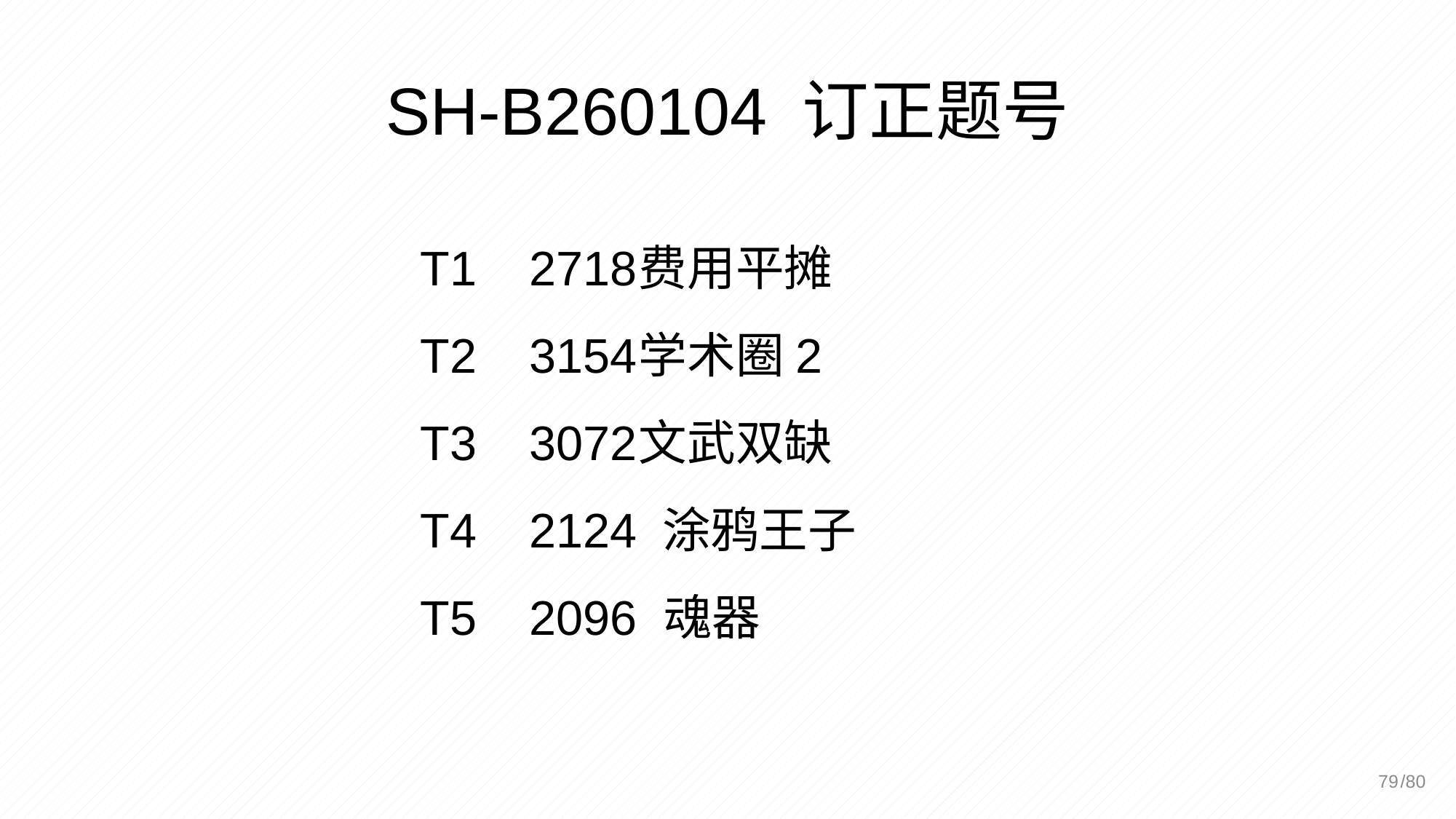

SH-B260104 订正题号
T1	2718	费用平摊
T2	3154	学术圈2
T3	3072	文武双缺
T4	2124 涂鸦王子
T5	2096	 魂器
79